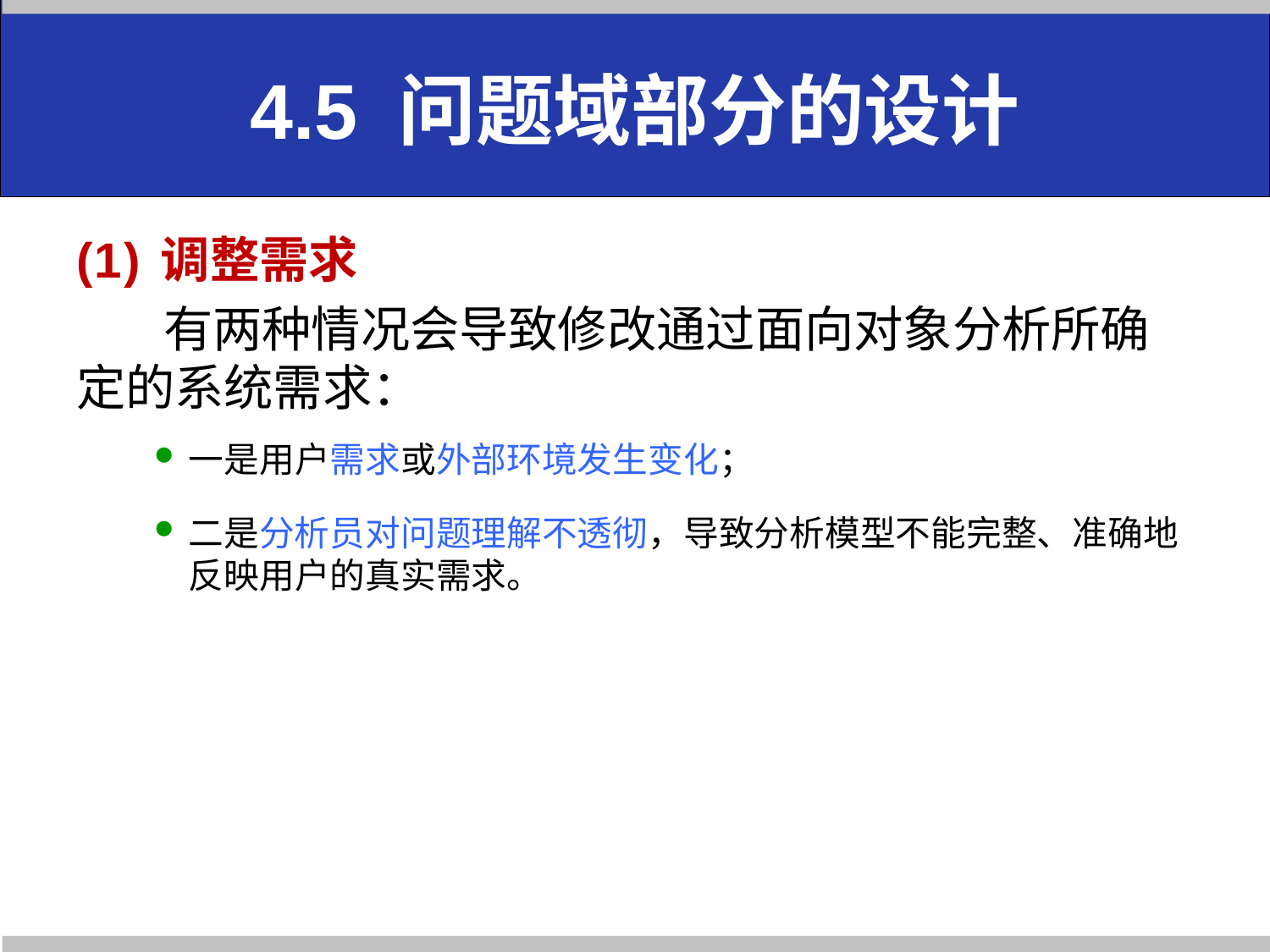

# 4.5 问题域部分的设计
调整需求
有两种情况会导致修改通过面向对象分析所确定的系统需求：
一是用户需求或外部环境发生变化；
二是分析员对问题理解不透彻，导致分析模型不能完整、准确地反映用户的真实需求。
587